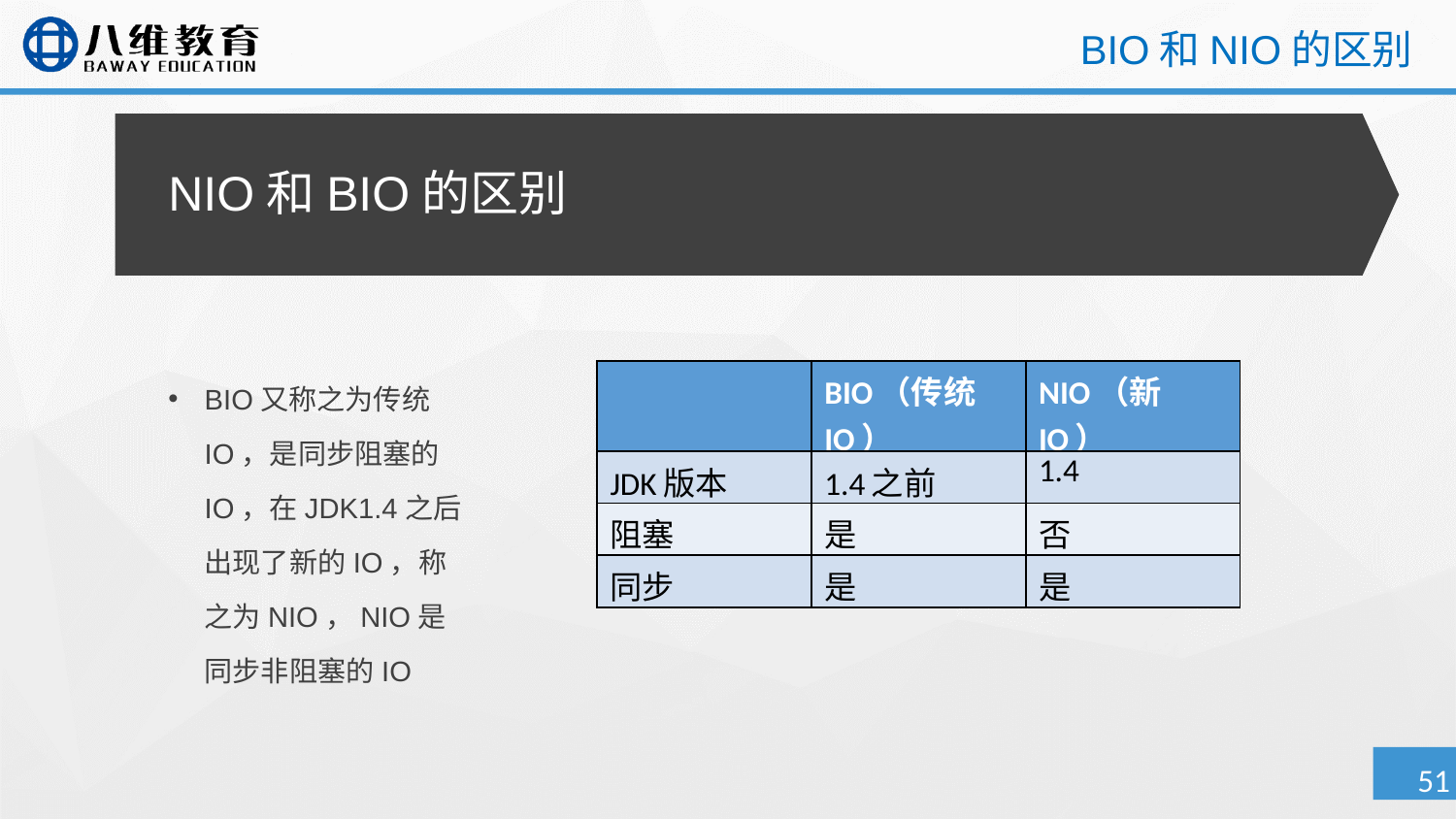

BIO和NIO的区别
# NIO和BIO的区别

BIO又称之为传统IO，是同步阻塞的IO，在JDK1.4之后出现了新的IO，称之为NIO，NIO是同步非阻塞的IO
|  | BIO（传统IO） | NIO（新IO） |
| --- | --- | --- |
| JDK版本 | 1.4之前 | 1.4 |
| 阻塞 | 是 | 否 |
| 同步 | 是 | 是 |